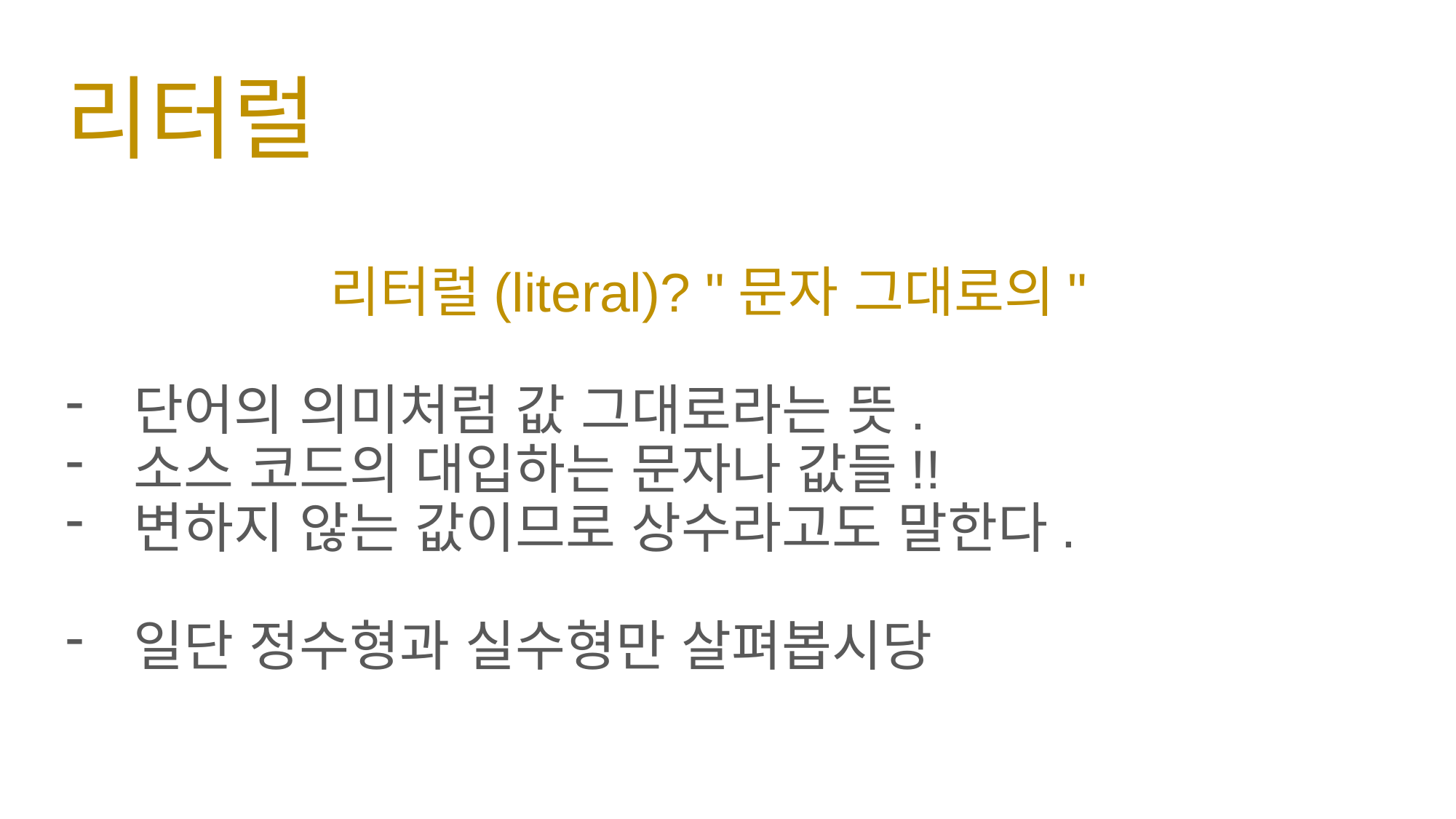

# 리터럴
리터럴(literal)? "문자 그대로의"

단어의 의미처럼 값 그대로라는 뜻.
소스 코드의 대입하는 문자나 값들!!
변하지 않는 값이므로 상수라고도 말한다.

일단 정수형과 실수형만 살펴봅시당